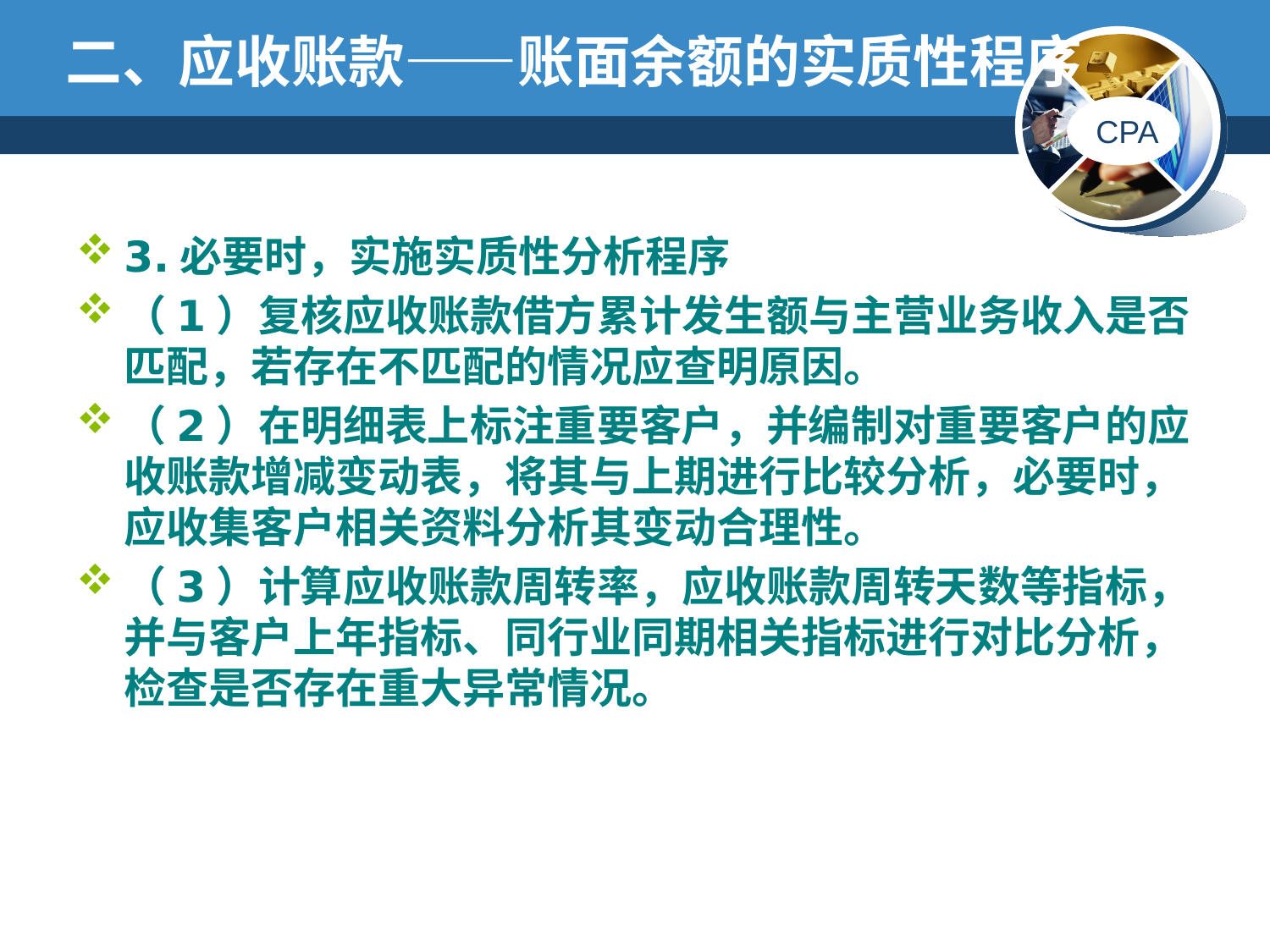

# 二、应收账款——账面余额的实质性程序

3.必要时，实施实质性分析程序
（1）复核应收账款借方累计发生额与主营业务收入是否匹配，若存在不匹配的情况应查明原因。
（2）在明细表上标注重要客户，并编制对重要客户的应收账款增减变动表，将其与上期进行比较分析，必要时，应收集客户相关资料分析其变动合理性。
（3）计算应收账款周转率，应收账款周转天数等指标，并与客户上年指标、同行业同期相关指标进行对比分析，检查是否存在重大异常情况。